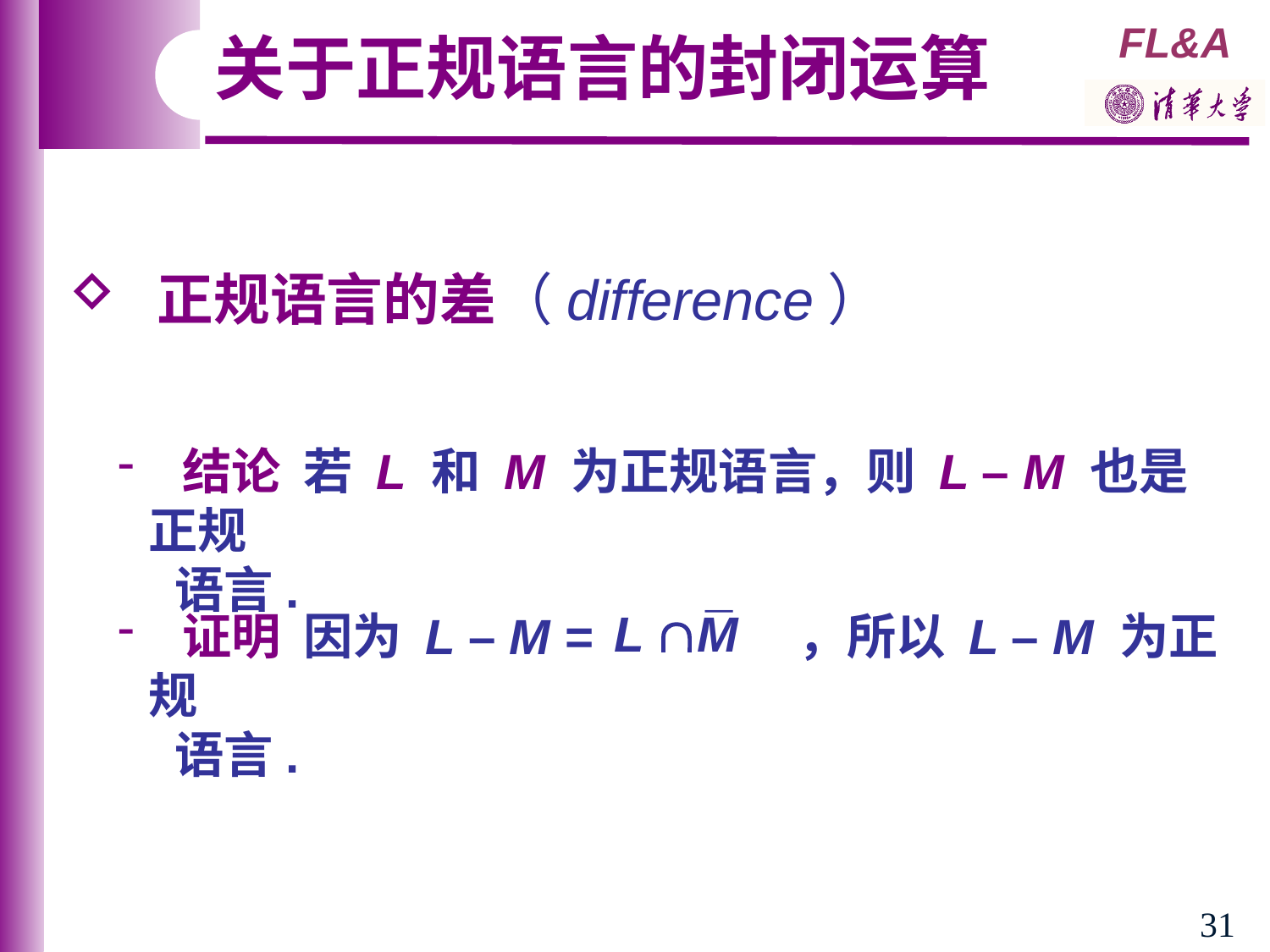

关于正规语言的封闭运算
  正规语言的差（difference）
  结论  若 L 和 M 为正规语言，则 L – M 也是正规
    语言.
¯
L ∩
M
  证明  因为 L – M =              ，所以 L – M 为正规
    语言.
31